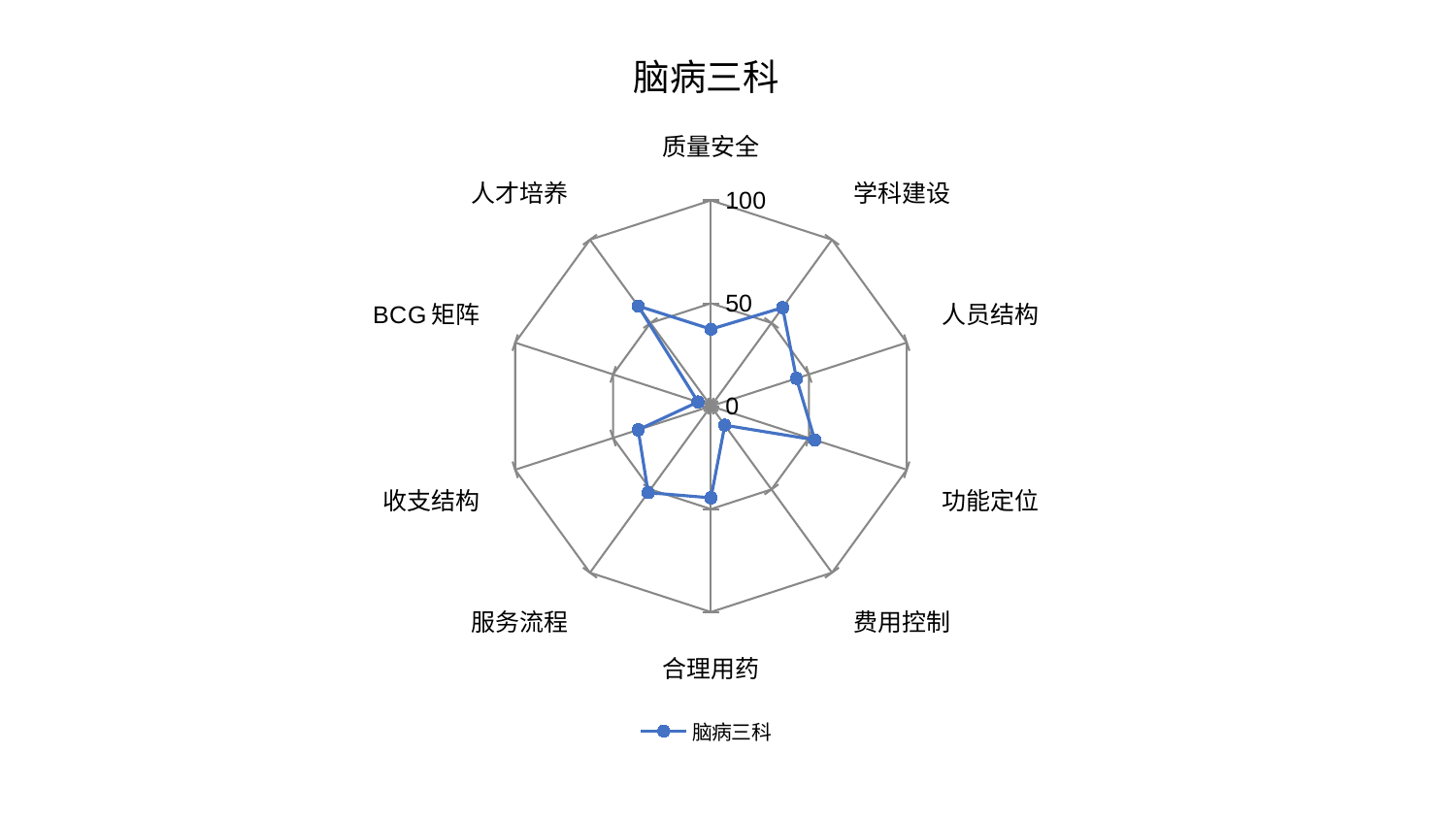

### Chart: 脑病三科

| Category | 脑病三科 |
|---|---|
| 质量安全 | 37.42449878852951 |
| 学科建设 | 59.21799238675048 |
| 人员结构 | 43.663114422201474 |
| 功能定位 | 53.0392964784573 |
| 费用控制 | 11.43342949252453 |
| 合理用药 | 44.521836112285314 |
| 服务流程 | 51.9510504681632 |
| 收支结构 | 37.18307464982073 |
| BCG矩阵 | 6.639568904437853 |
| 人才培养 | 60.18250367871468 |
138